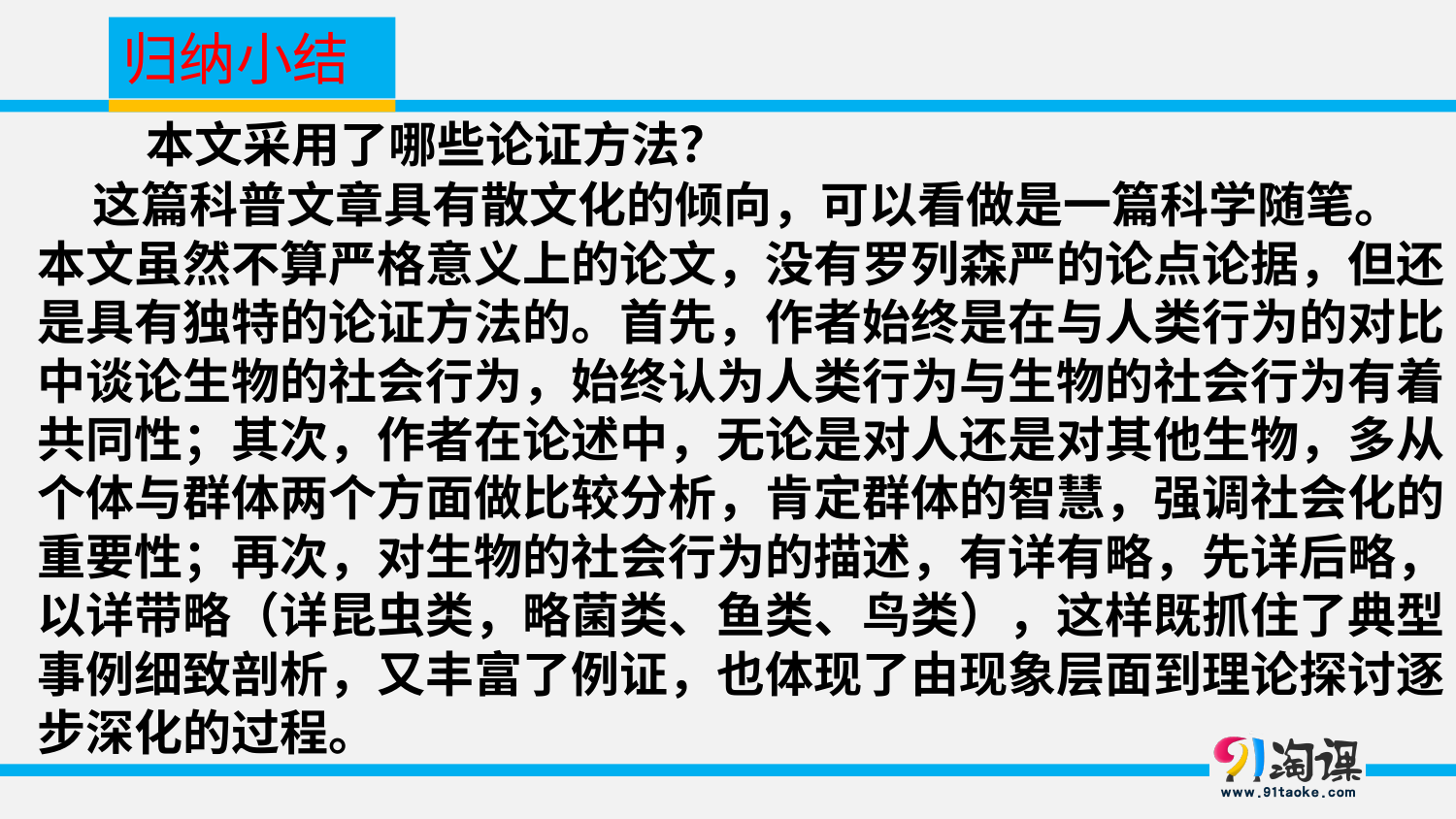

归纳小结
本文采用了哪些论证方法？
    这篇科普文章具有散文化的倾向，可以看做是一篇科学随笔。本文虽然不算严格意义上的论文，没有罗列森严的论点论据，但还是具有独特的论证方法的。首先，作者始终是在与人类行为的对比中谈论生物的社会行为，始终认为人类行为与生物的社会行为有着共同性；其次，作者在论述中，无论是对人还是对其他生物，多从个体与群体两个方面做比较分析，肯定群体的智慧，强调社会化的重要性；再次，对生物的社会行为的描述，有详有略，先详后略，以详带略（详昆虫类，略菌类、鱼类、鸟类），这样既抓住了典型事例细致剖析，又丰富了例证，也体现了由现象层面到理论探讨逐步深化的过程。